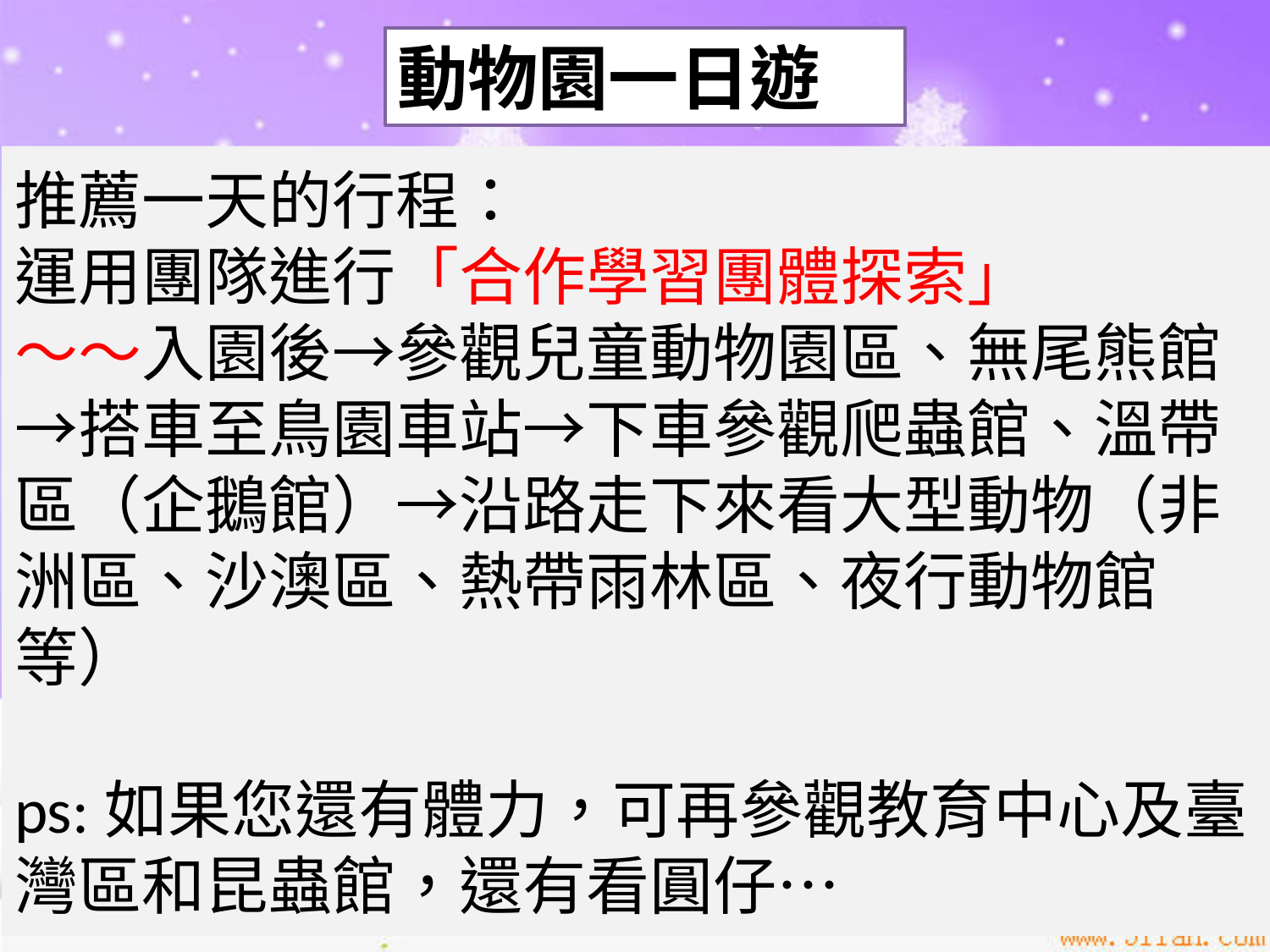

動物園一日遊
# 推薦一天的行程： 運用團隊進行「合作學習團體探索」 〜〜入園後→參觀兒童動物園區、無尾熊館→搭車至鳥園車站→下車參觀爬蟲館、溫帶區（企鵝館）→沿路走下來看大型動物（非洲區、沙澳區、熱帶雨林區、夜行動物館等） ps:如果您還有體力，可再參觀教育中心及臺灣區和昆蟲館，還有看圓仔…